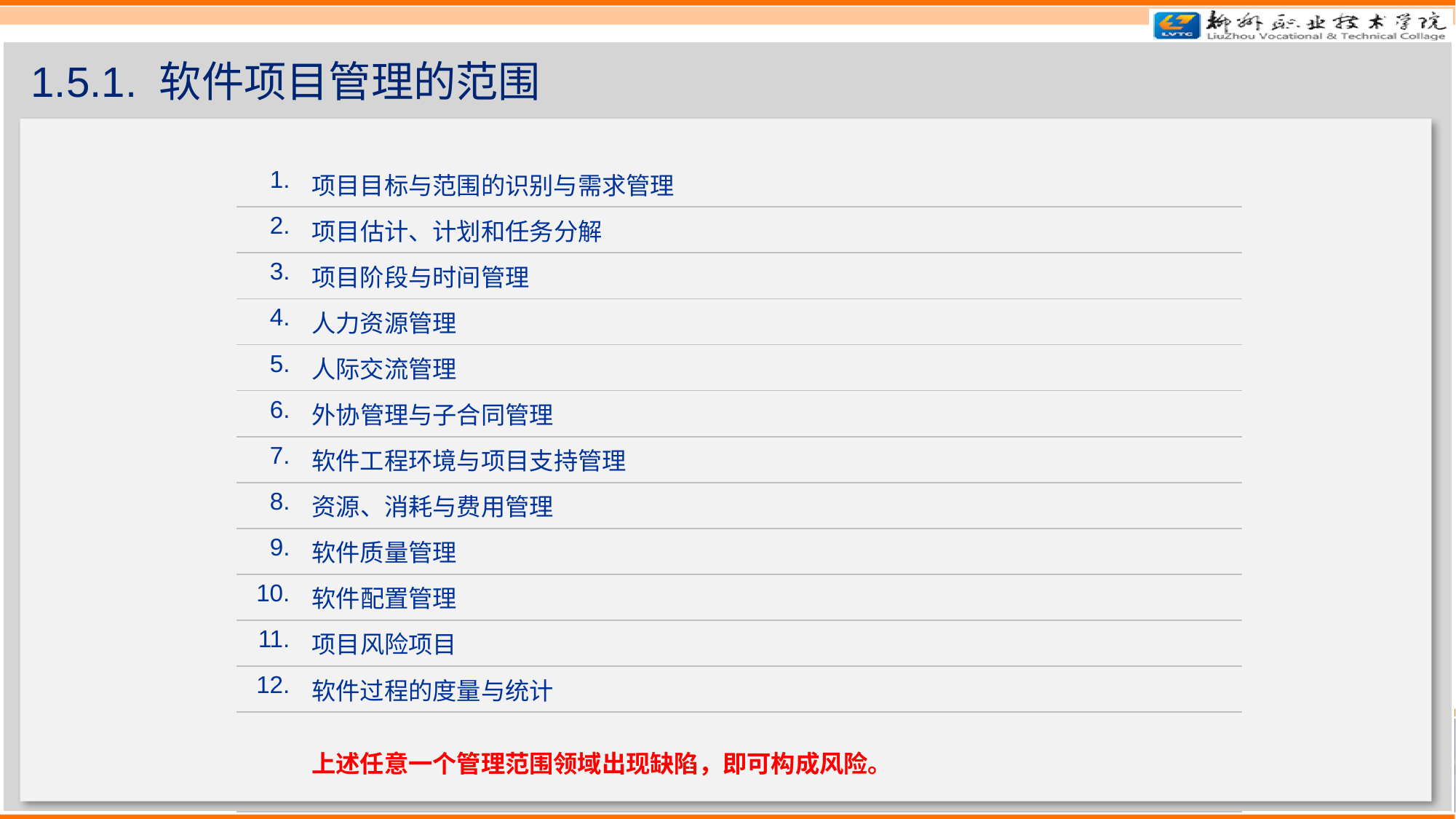

# 1.5.1. 软件项目管理的范围
| 1. | 项目目标与范围的识别与需求管理 |
| --- | --- |
| 2. | 项目估计、计划和任务分解 |
| 3. | 项目阶段与时间管理 |
| 4. | 人力资源管理 |
| 5. | 人际交流管理 |
| 6. | 外协管理与子合同管理 |
| 7. | 软件工程环境与项目支持管理 |
| 8. | 资源、消耗与费用管理 |
| 9. | 软件质量管理 |
| 10. | 软件配置管理 |
| 11. | 项目风险项目 |
| 12. | 软件过程的度量与统计 |
|  | 上述任意一个管理范围领域出现缺陷，即可构成风险。 |